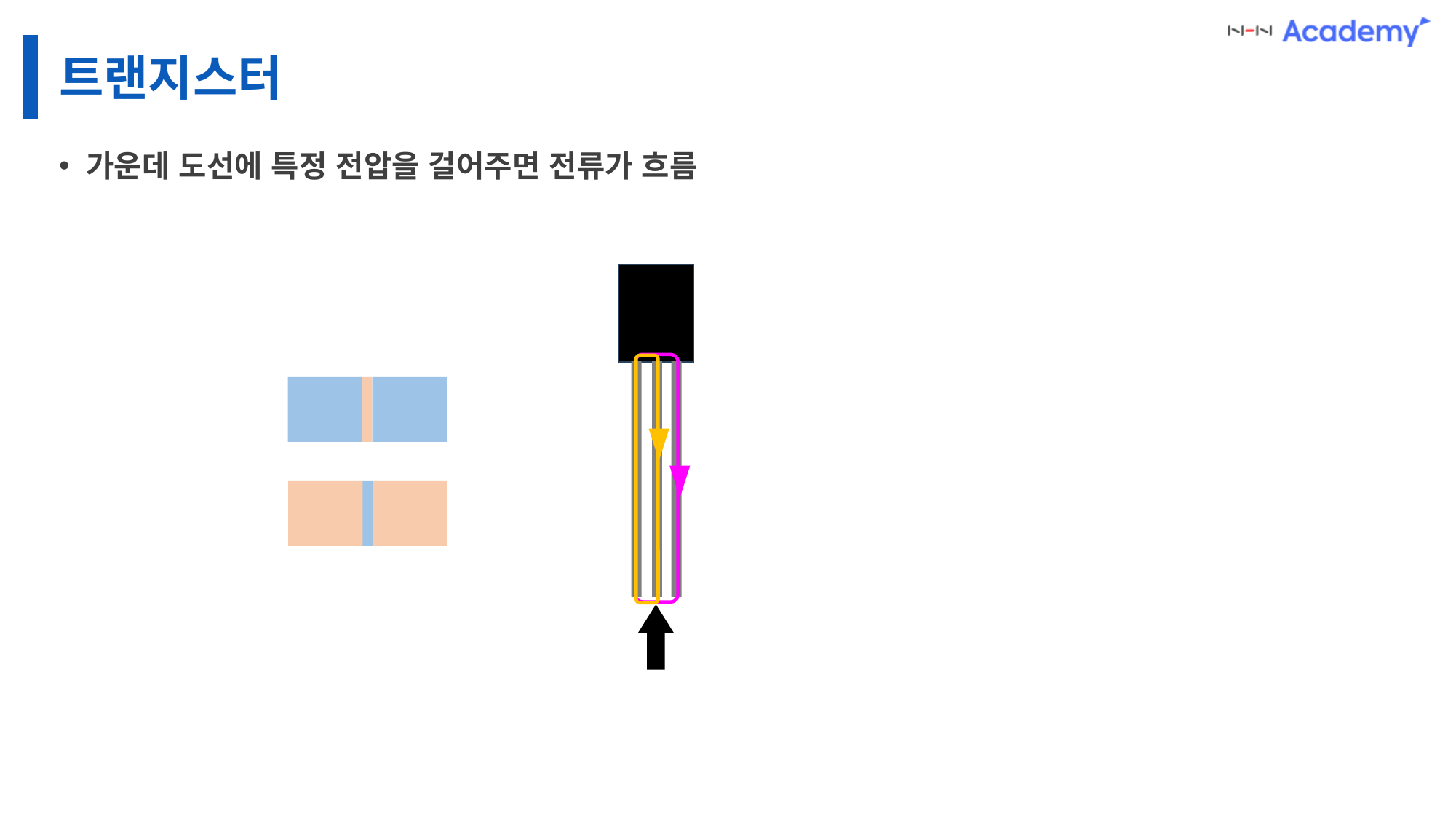

# 트랜지스터
가운데 도선에 특정 전압을 걸어주면 전류가 흐름